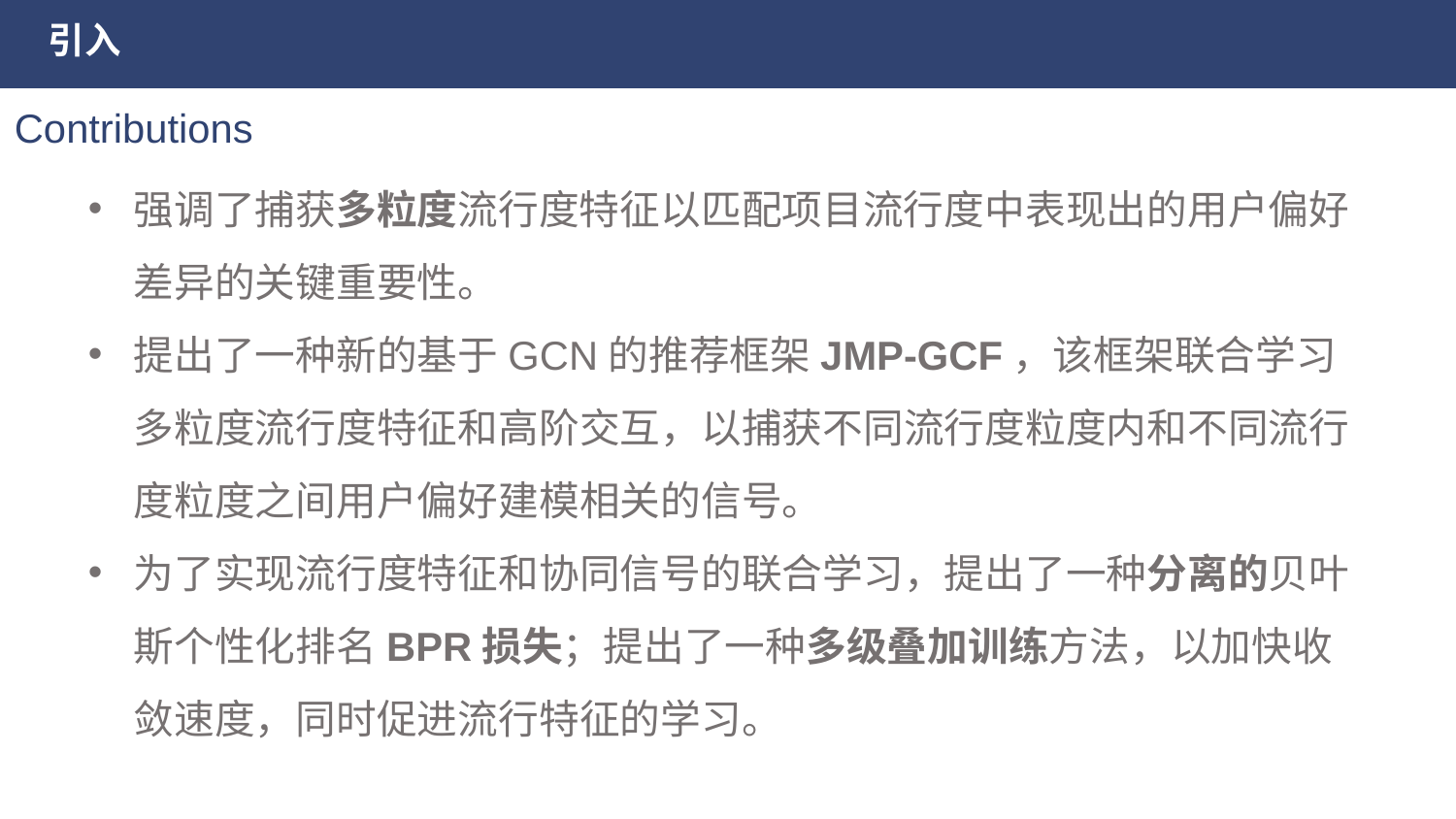

引入
Contributions
强调了捕获多粒度流行度特征以匹配项目流行度中表现出的用户偏好差异的关键重要性。
提出了一种新的基于GCN的推荐框架JMP-GCF，该框架联合学习多粒度流行度特征和高阶交互，以捕获不同流行度粒度内和不同流行度粒度之间用户偏好建模相关的信号。
为了实现流行度特征和协同信号的联合学习，提出了一种分离的贝叶斯个性化排名BPR损失；提出了一种多级叠加训练方法，以加快收敛速度，同时促进流行特征的学习。